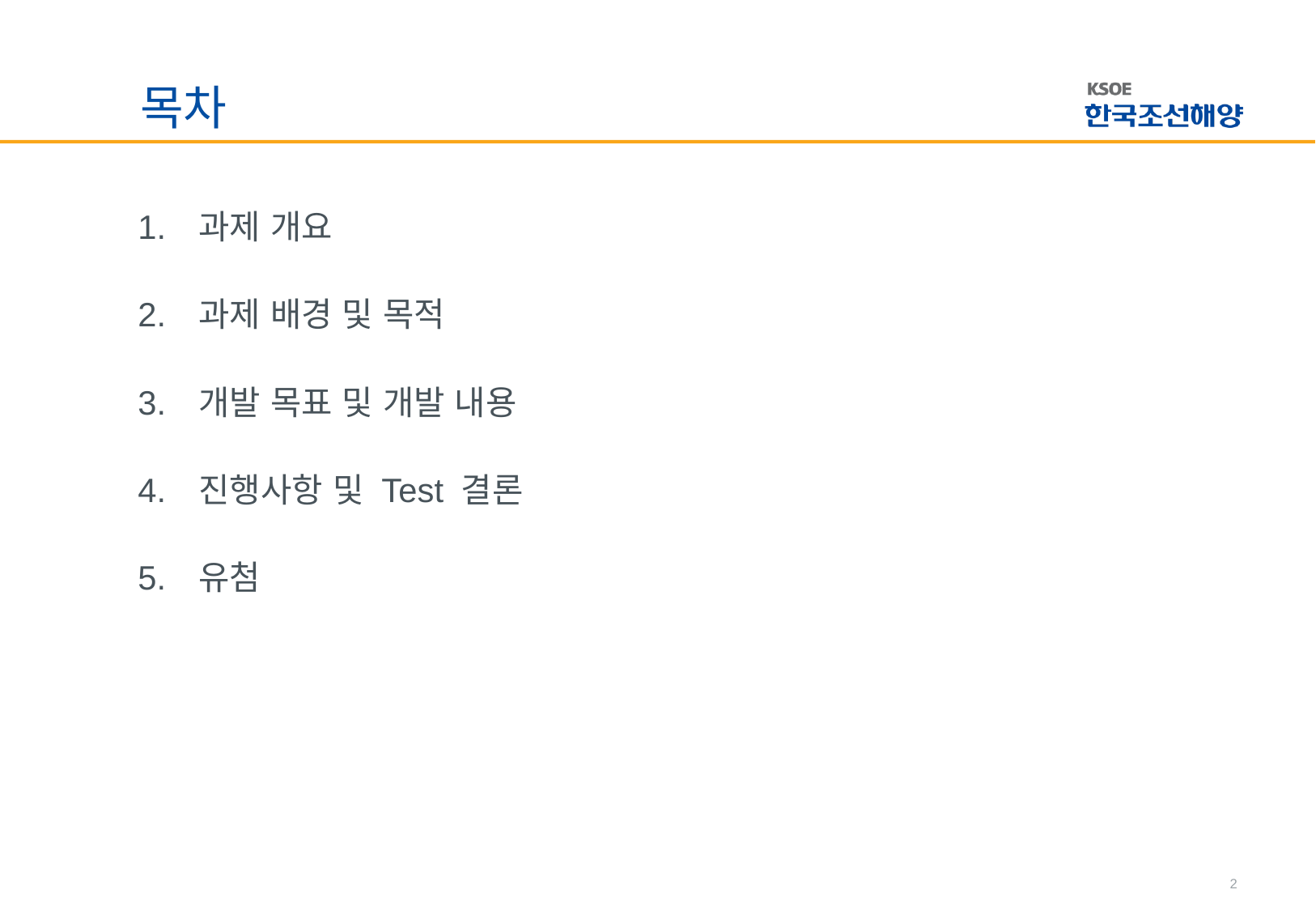

# 목차
과제 개요
과제 배경 및 목적
개발 목표 및 개발 내용
진행사항 및 Test 결론
유첨
2